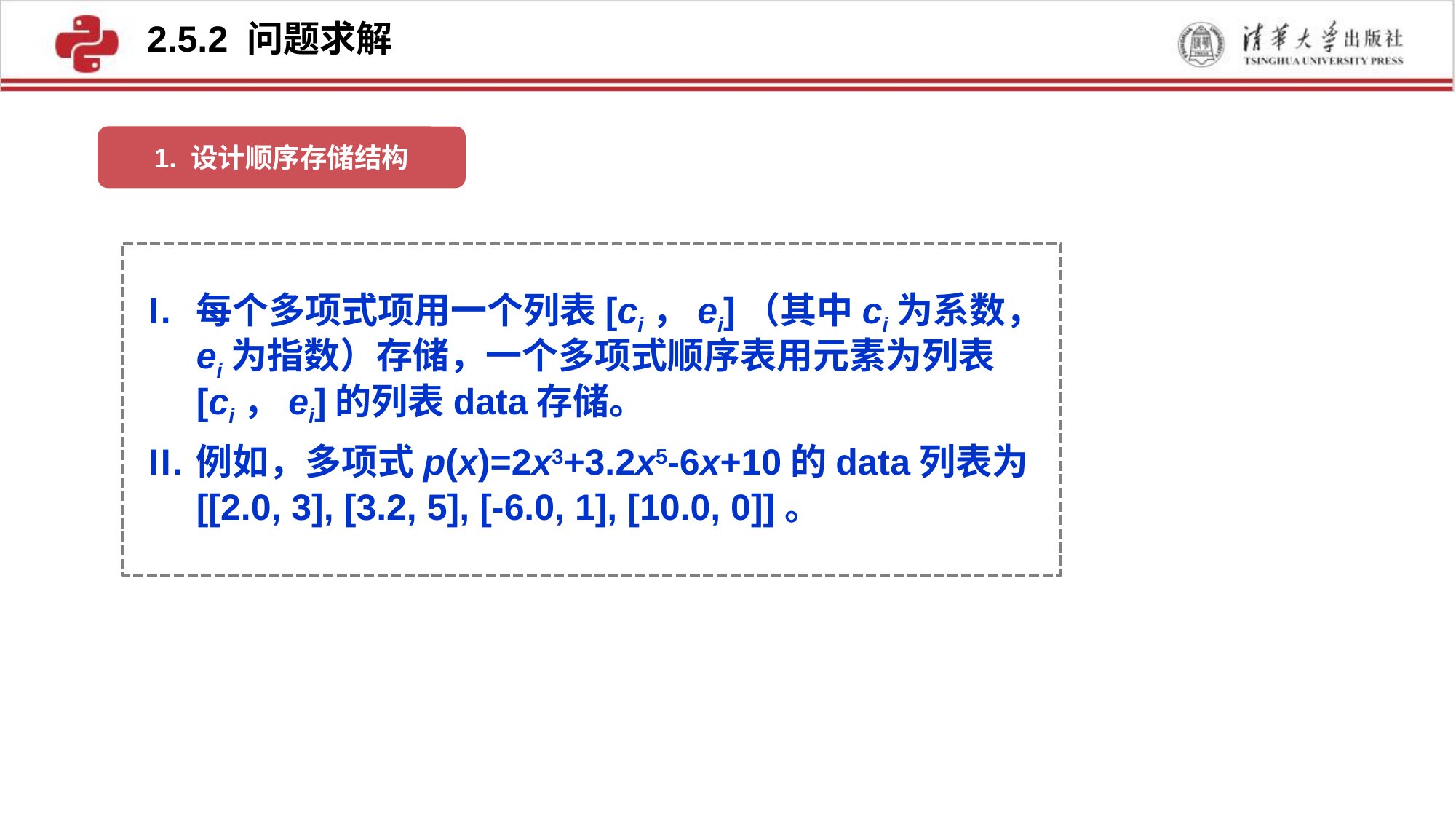

2.5.2 问题求解
1. 设计顺序存储结构

每个多项式项用一个列表[ci，ei]（其中ci为系数，ei为指数）存储，一个多项式顺序表用元素为列表[ci，ei]的列表data存储。
例如，多项式p(x)=2x3+3.2x5-6x+10的data列表为[[2.0, 3], [3.2, 5], [-6.0, 1], [10.0, 0]]。